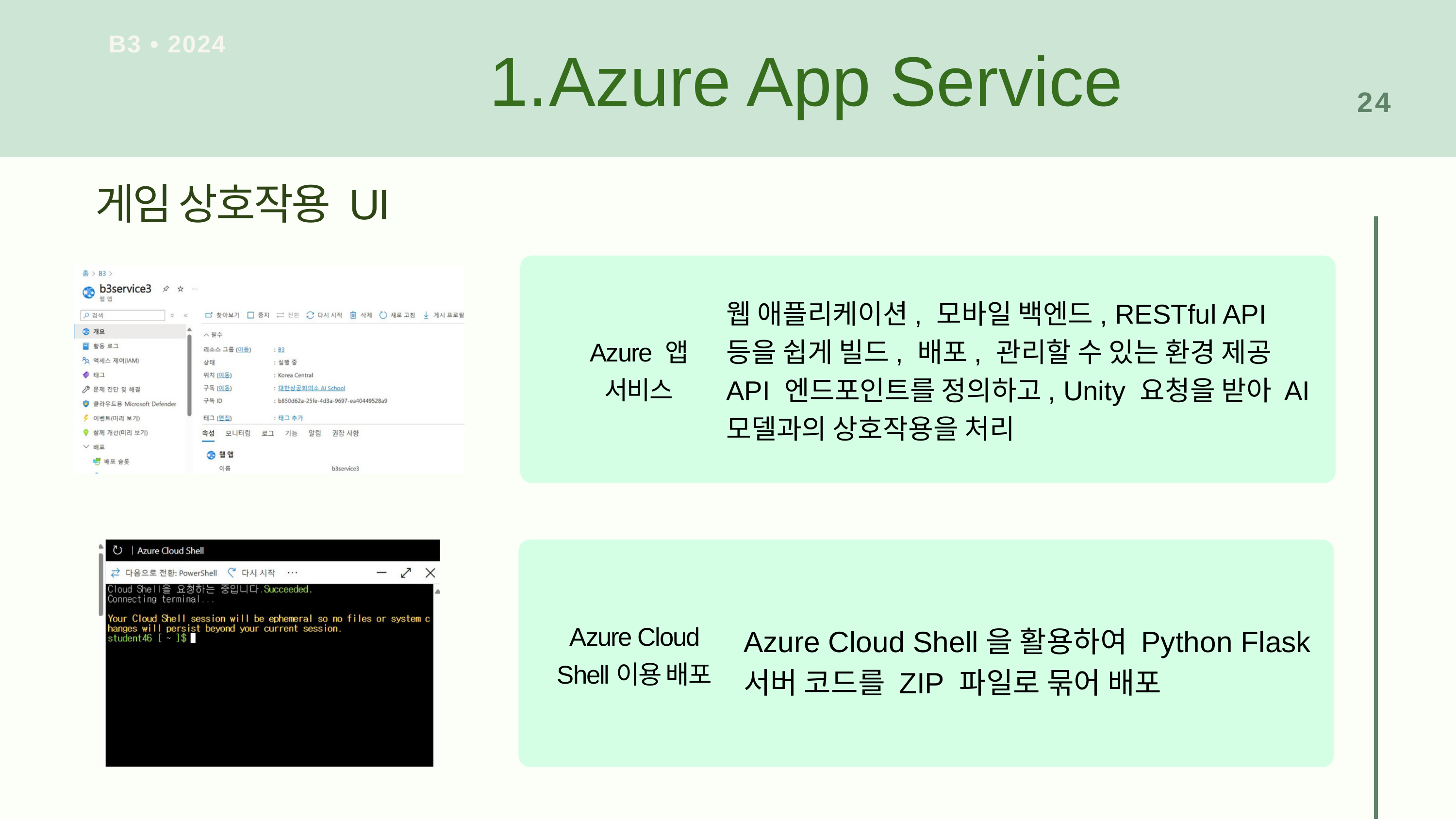

Azure App Service
B3 • 2024
24

게임 상호작용 UI

웹 애플리케이션, 모바일 백엔드, RESTful API 등을 쉽게 빌드, 배포, 관리할 수 있는 환경 제공
API 엔드포인트를 정의하고, Unity 요청을 받아 AI
모델과의 상호작용을 처리
Azure 앱 서비스

Azure Cloud Shell이용 배포
Azure Cloud Shell을 활용하여 Python Flask
서버 코드를 ZIP 파일로 묶어 배포